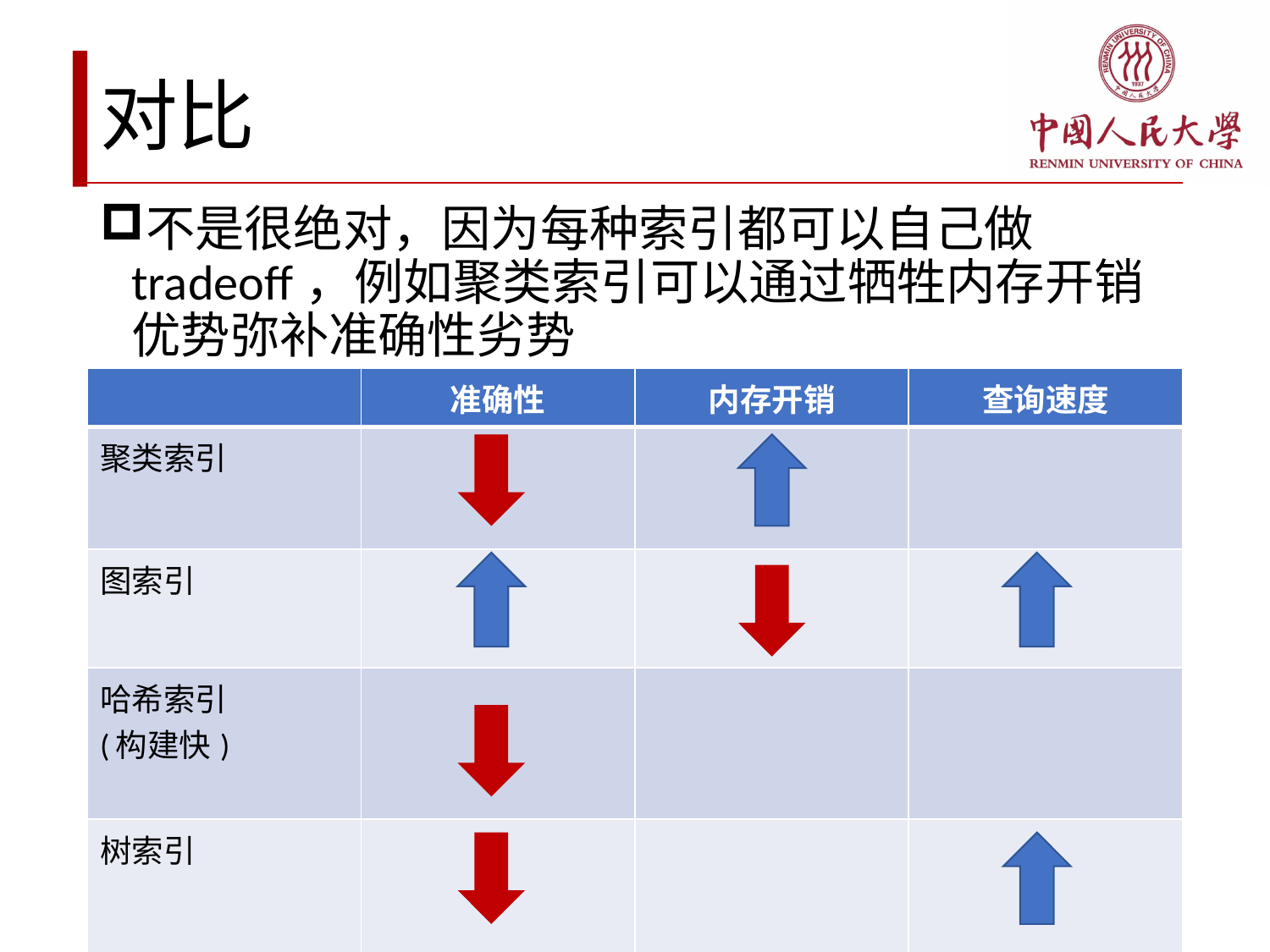

# 对比
不是很绝对，因为每种索引都可以自己做tradeoff，例如聚类索引可以通过牺牲内存开销优势弥补准确性劣势
|  | 准确性 | 内存开销 | 查询速度 |
| --- | --- | --- | --- |
| 聚类索引 |  |  |  |
| 图索引 |  |  |  |
| 哈希索引 (构建快) |  |  |  |
| 树索引 |  |  |  |

190